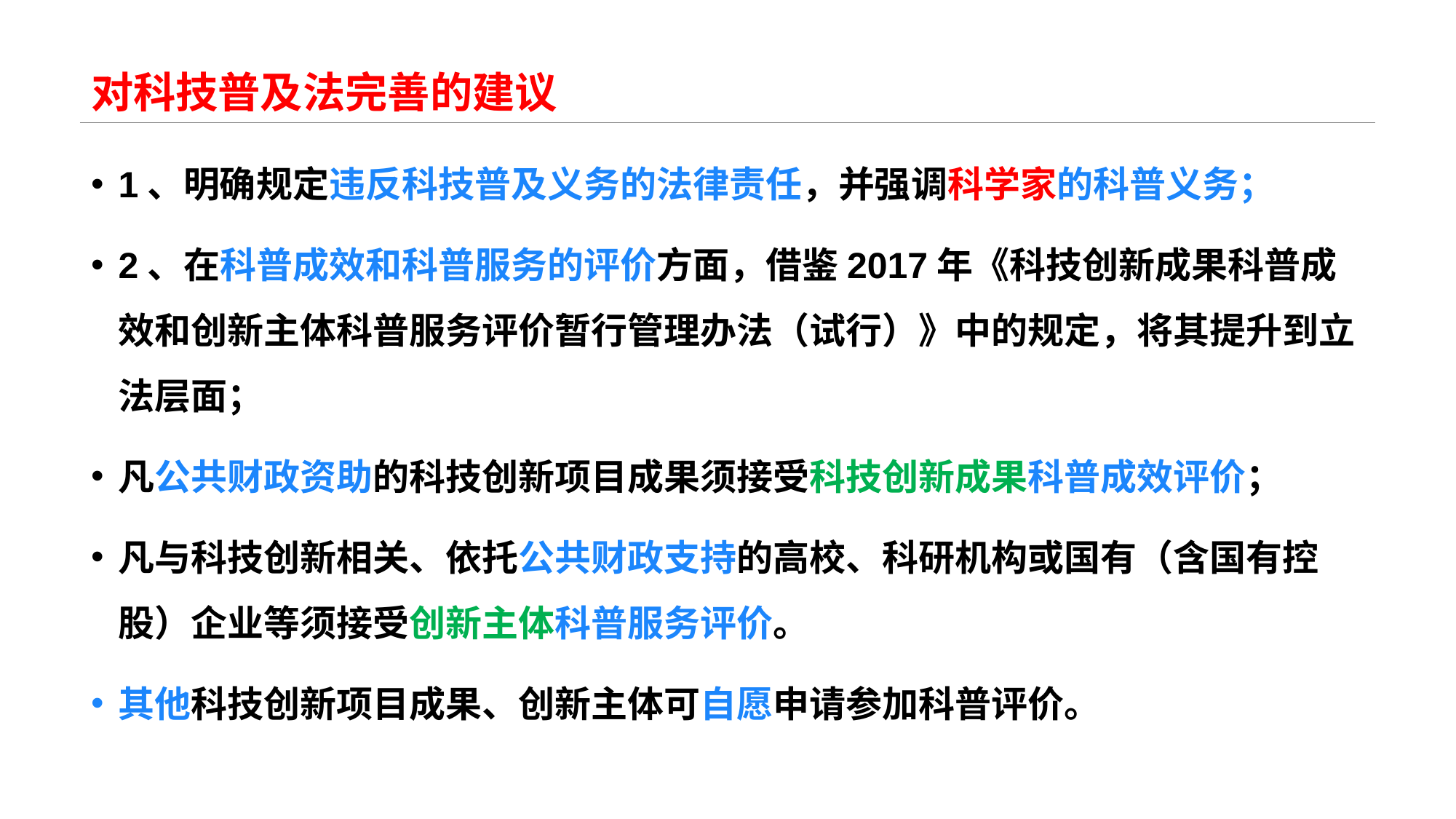

# 对科技普及法完善的建议
1、明确规定违反科技普及义务的法律责任，并强调科学家的科普义务；
2、在科普成效和科普服务的评价方面，借鉴2017年《科技创新成果科普成效和创新主体科普服务评价暂行管理办法（试行）》中的规定，将其提升到立法层面；
凡公共财政资助的科技创新项目成果须接受科技创新成果科普成效评价；
凡与科技创新相关、依托公共财政支持的高校、科研机构或国有（含国有控股）企业等须接受创新主体科普服务评价。
其他科技创新项目成果、创新主体可自愿申请参加科普评价。